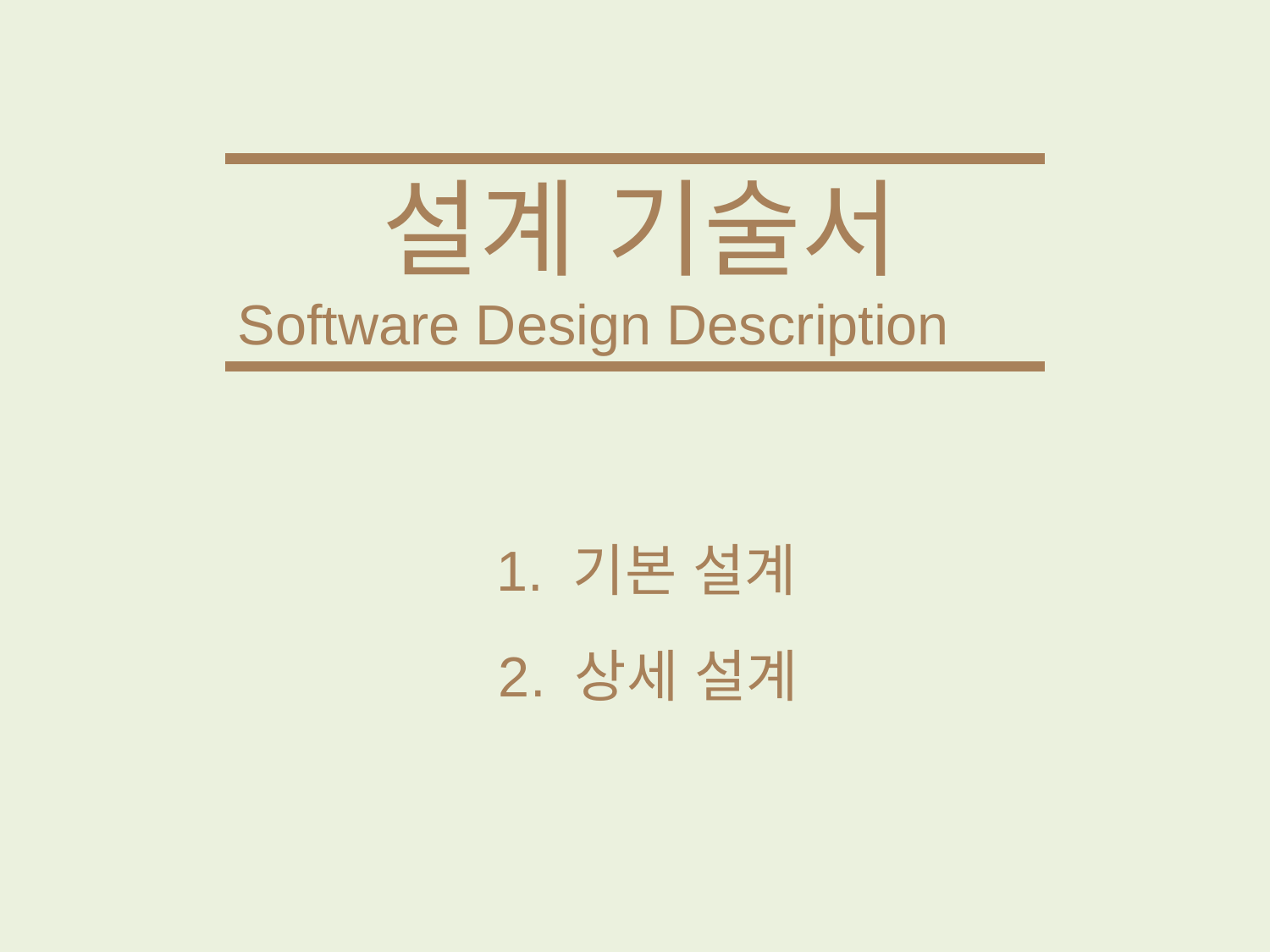

설계 기술서
Software Design Description
1. 기본 설계
2. 상세 설계